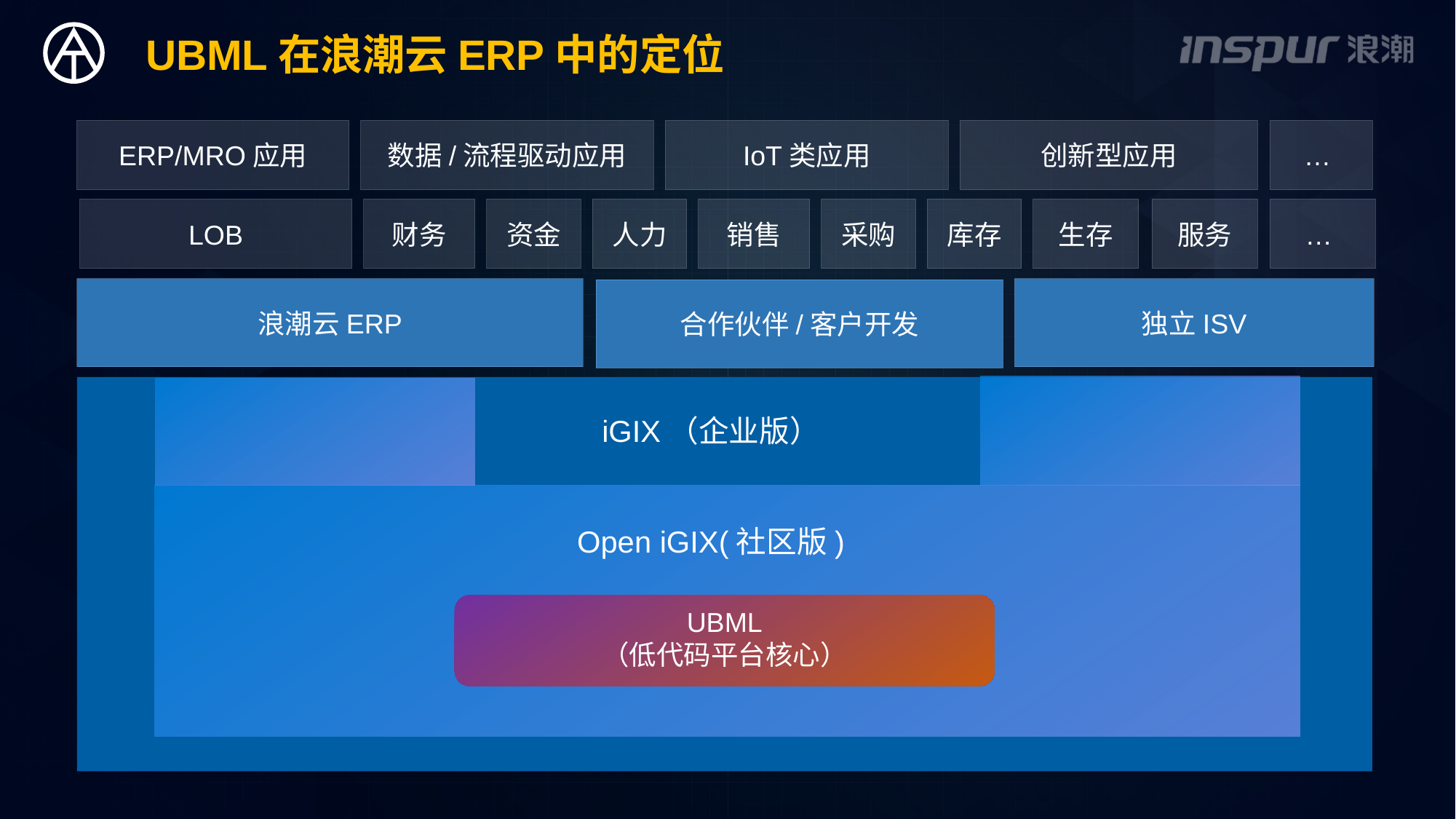

UBML在浪潮云ERP中的定位
ERP/MRO应用
数据/流程驱动应用
IoT类应用
创新型应用
…
LOB
财务
资金
人力
销售
采购
库存
生存
服务
…
浪潮云ERP
独立ISV
合作伙伴/客户开发

iGIX（企业版）

Open iGIX(社区版)
UBML
（低代码平台核心）